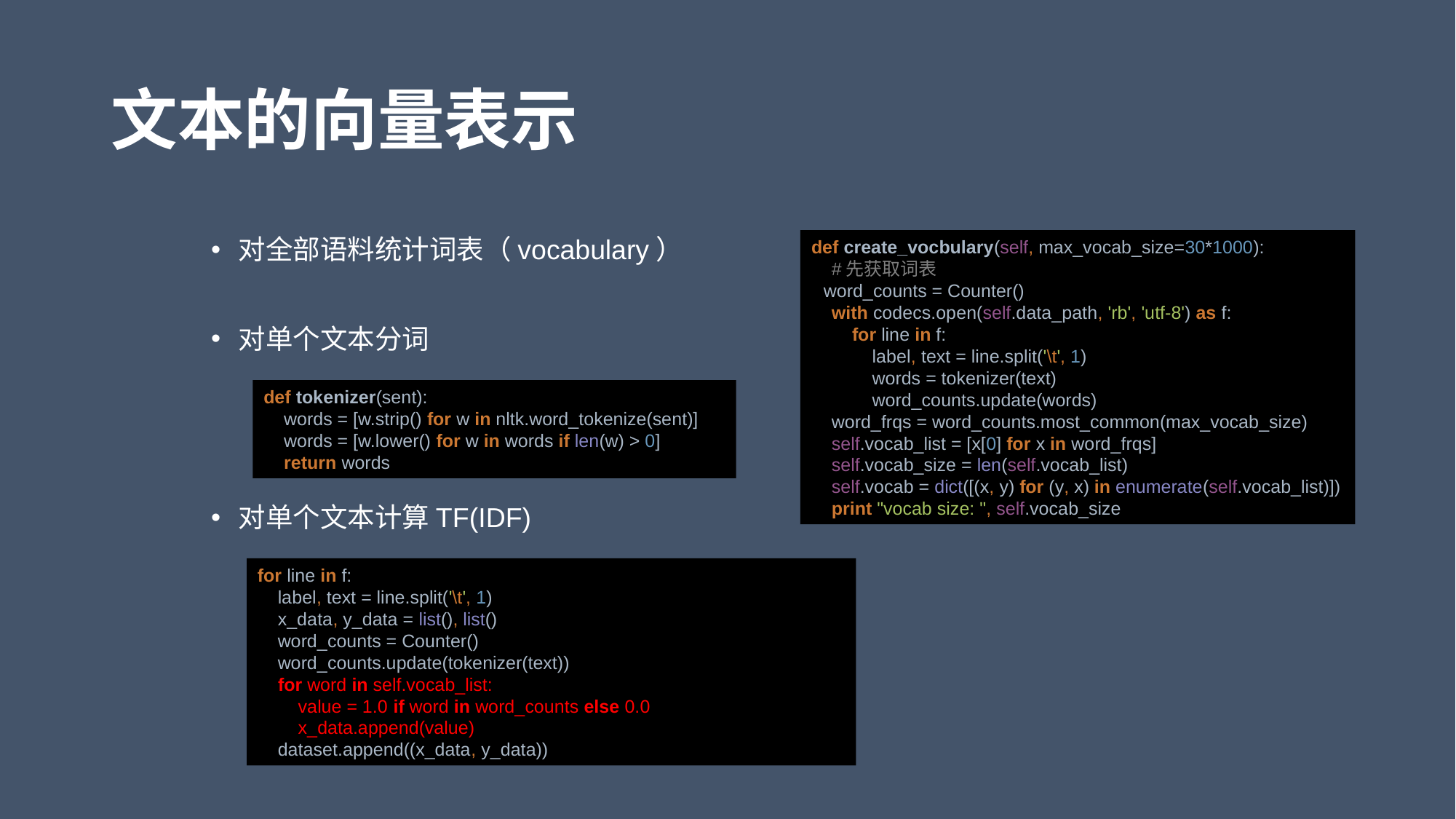

# 文本的向量表示
def create_vocbulary(self, max_vocab_size=30*1000):
    #先获取词表
  word_counts = Counter()
    with codecs.open(self.data_path, 'rb', 'utf-8') as f:
        for line in f:
            label, text = line.split('\t', 1)
            words = tokenizer(text)
            word_counts.update(words)
    word_frqs = word_counts.most_common(max_vocab_size)
    self.vocab_list = [x[0] for x in word_frqs]
    self.vocab_size = len(self.vocab_list)
    self.vocab = dict([(x, y) for (y, x) in enumerate(self.vocab_list)])
    print "vocab size: ", self.vocab_size
对全部语料统计词表（vocabulary）

对单个文本分词

对单个文本计算TF(IDF)

def tokenizer(sent):
    words = [w.strip() for w in nltk.word_tokenize(sent)]
    words = [w.lower() for w in words if len(w) > 0]
    return words
for line in f:
    label, text = line.split('\t', 1)
    x_data, y_data = list(), list()
    word_counts = Counter()
    word_counts.update(tokenizer(text))
    for word in self.vocab_list:
        value = 1.0 if word in word_counts else 0.0
        x_data.append(value)
    dataset.append((x_data, y_data))